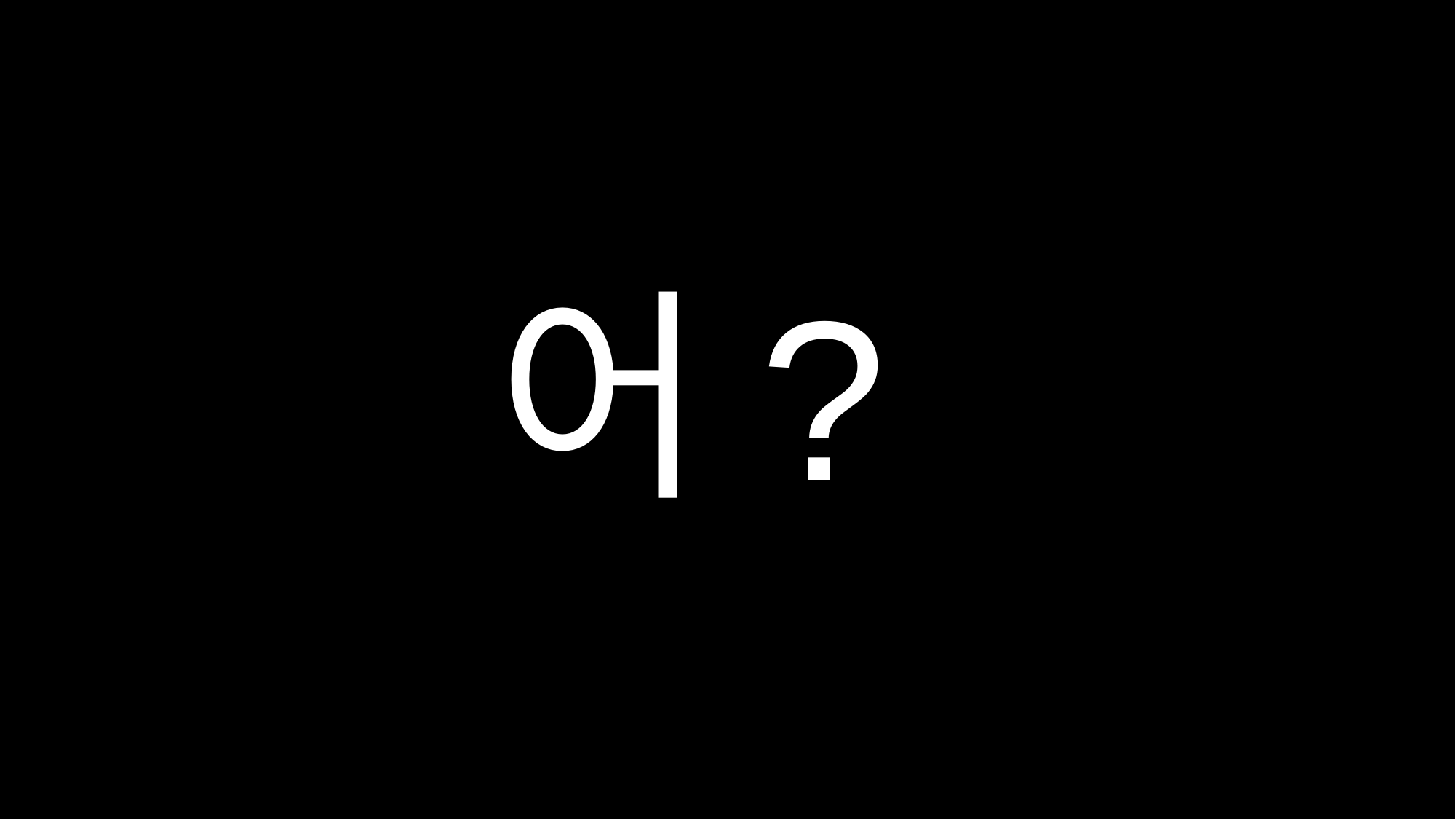

20

넷
어?
“최고의 디버깅 경험”
F-Killer